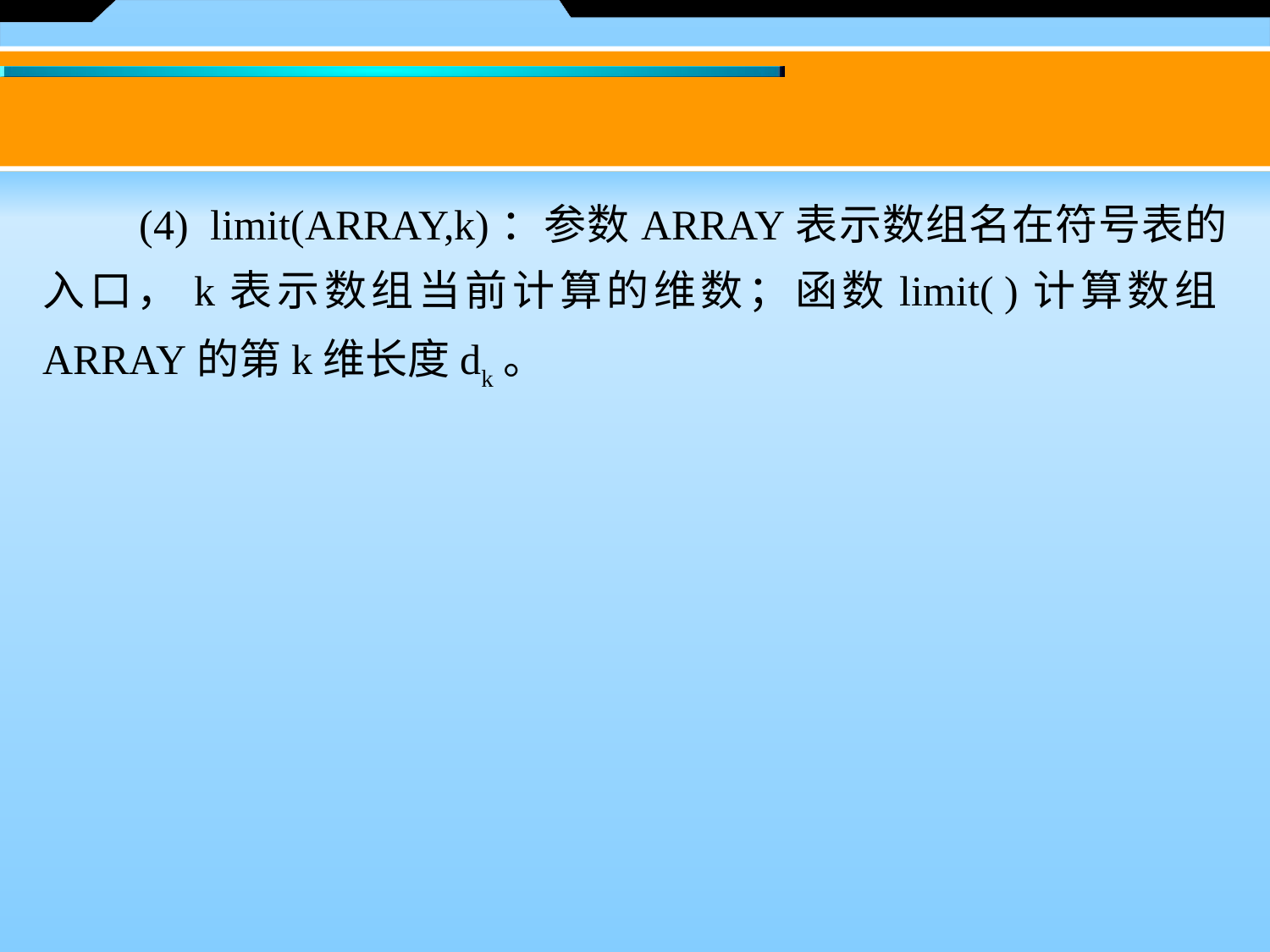

(4)  limit(ARRAY,k)：参数ARRAY表示数组名在符号表的入口，k表示数组当前计算的维数；函数limit( )计算数组ARRAY的第k维长度dk。